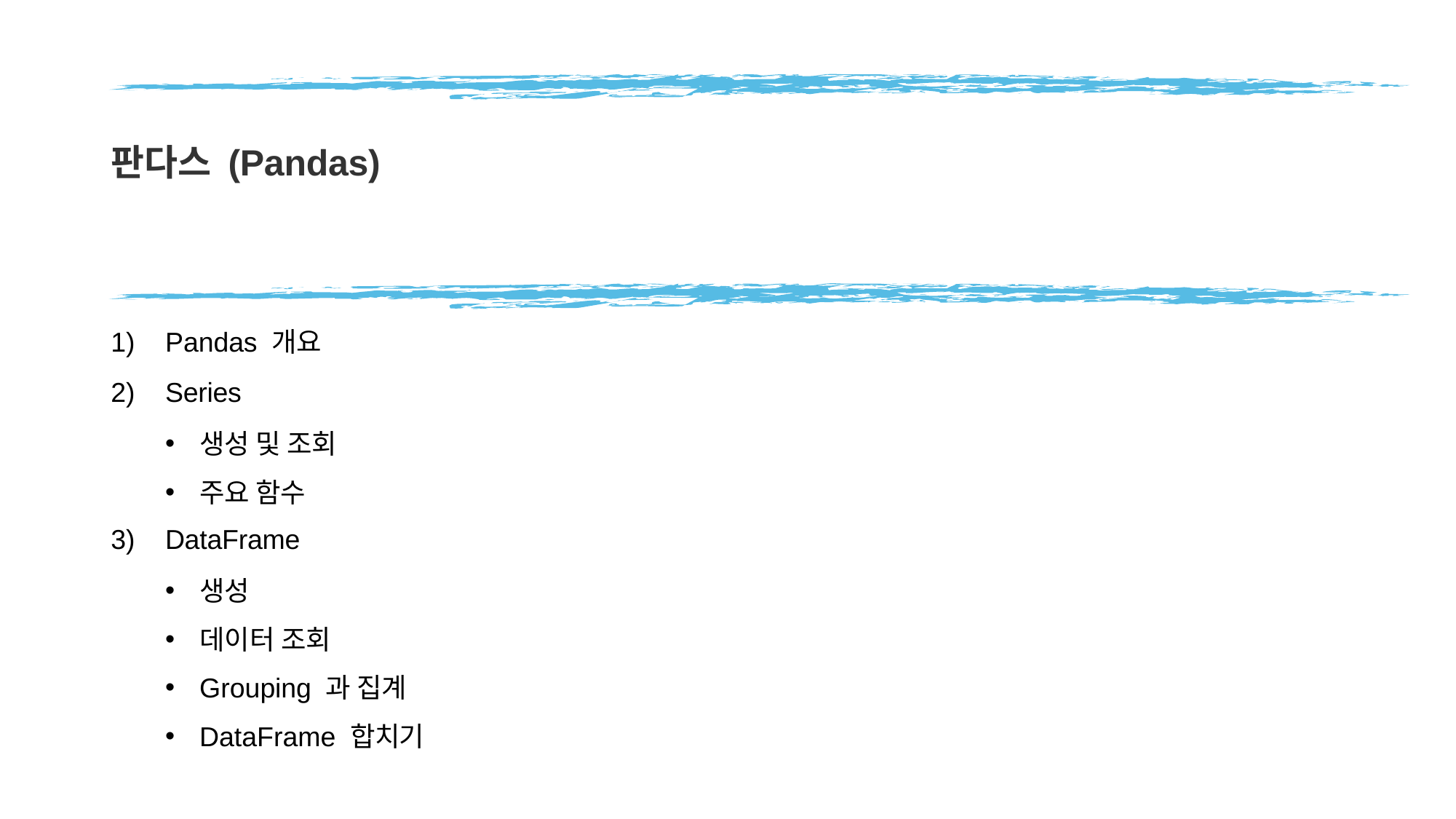

# 판다스 (Pandas)

Pandas 개요
Series
생성 및 조회
주요 함수
DataFrame
생성
데이터 조회
Grouping 과 집계
DataFrame 합치기